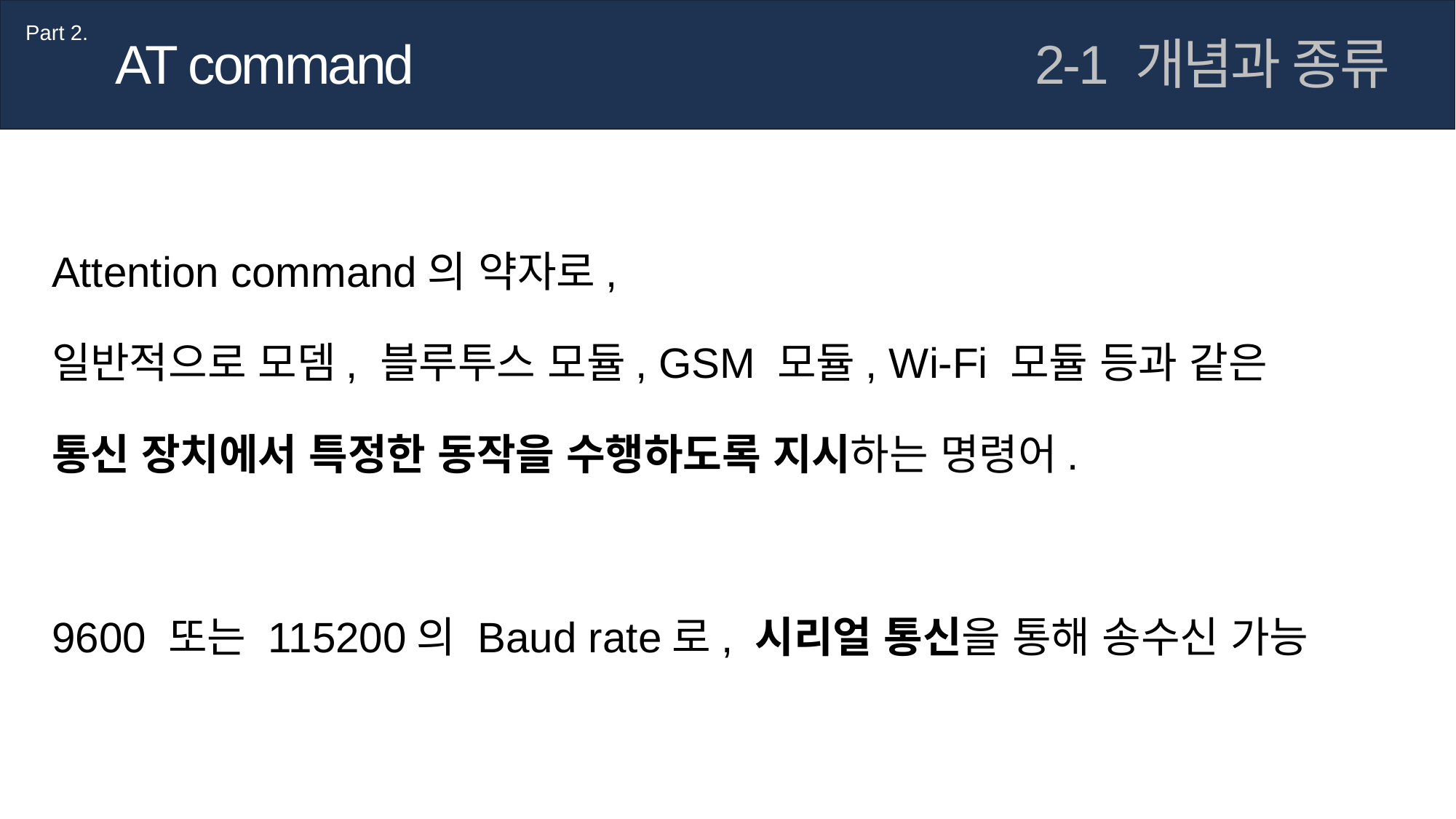

Part 2.
AT command
2-1 개념과 종류
Attention command의 약자로,
일반적으로 모뎀, 블루투스 모듈, GSM 모듈, Wi-Fi 모듈 등과 같은
통신 장치에서 특정한 동작을 수행하도록 지시하는 명령어.

9600 또는 115200의 Baud rate로, 시리얼 통신을 통해 송수신 가능